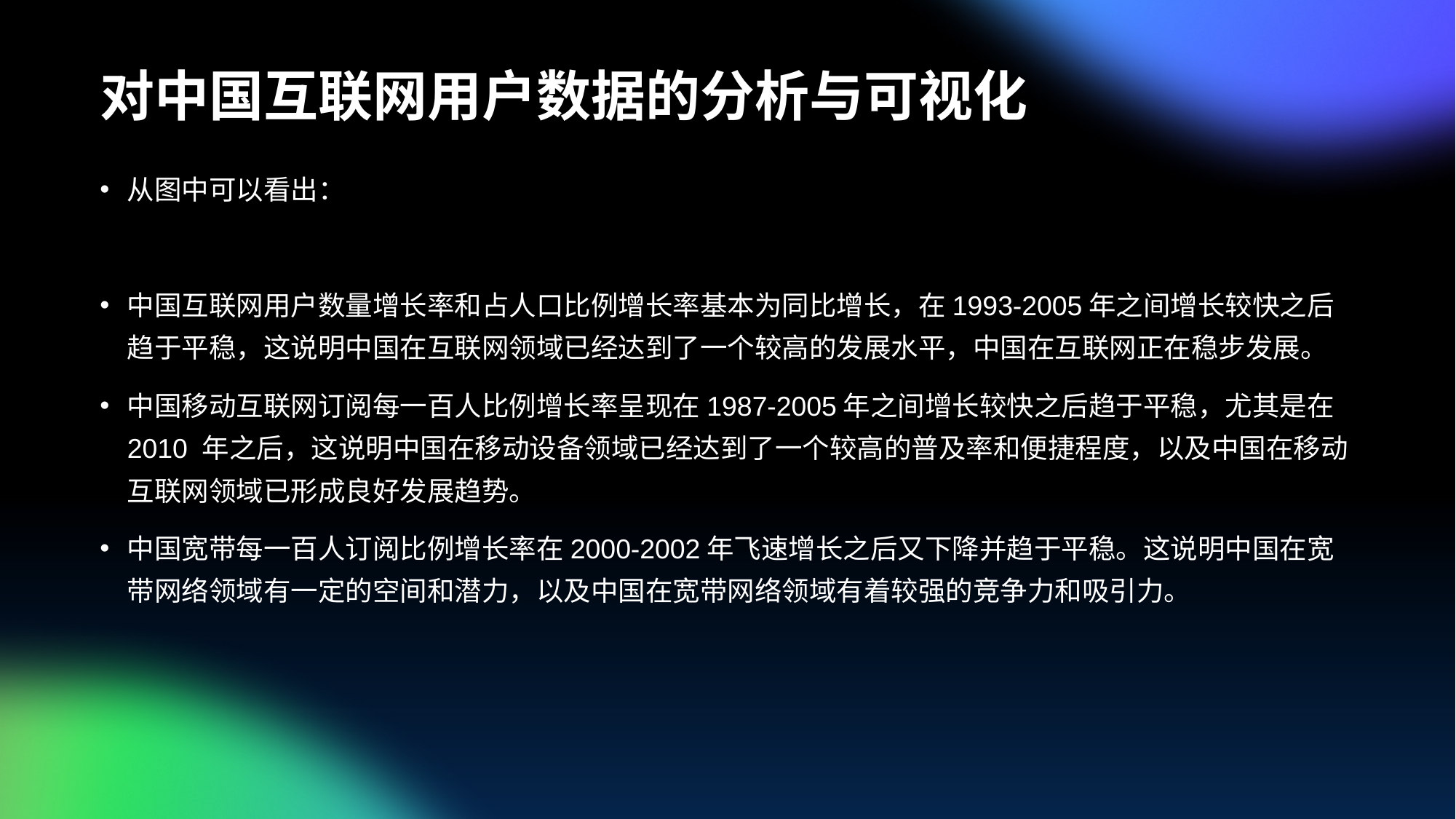

# 对中国互联网用户数据的分析与可视化
从图中可以看出：

中国互联网用户数量增长率和占人口比例增长率基本为同比增长，在1993-2005年之间增长较快之后趋于平稳，这说明中国在互联网领域已经达到了一个较高的发展水平，中国在互联网正在稳步发展。
中国移动互联网订阅每一百人比例增长率呈现在1987-2005年之间增长较快之后趋于平稳，尤其是在 2010 年之后，这说明中国在移动设备领域已经达到了一个较高的普及率和便捷程度，以及中国在移动互联网领域已形成良好发展趋势。
中国宽带每一百人订阅比例增长率在2000-2002年飞速增长之后又下降并趋于平稳。这说明中国在宽带网络领域有一定的空间和潜力，以及中国在宽带网络领域有着较强的竞争力和吸引力。